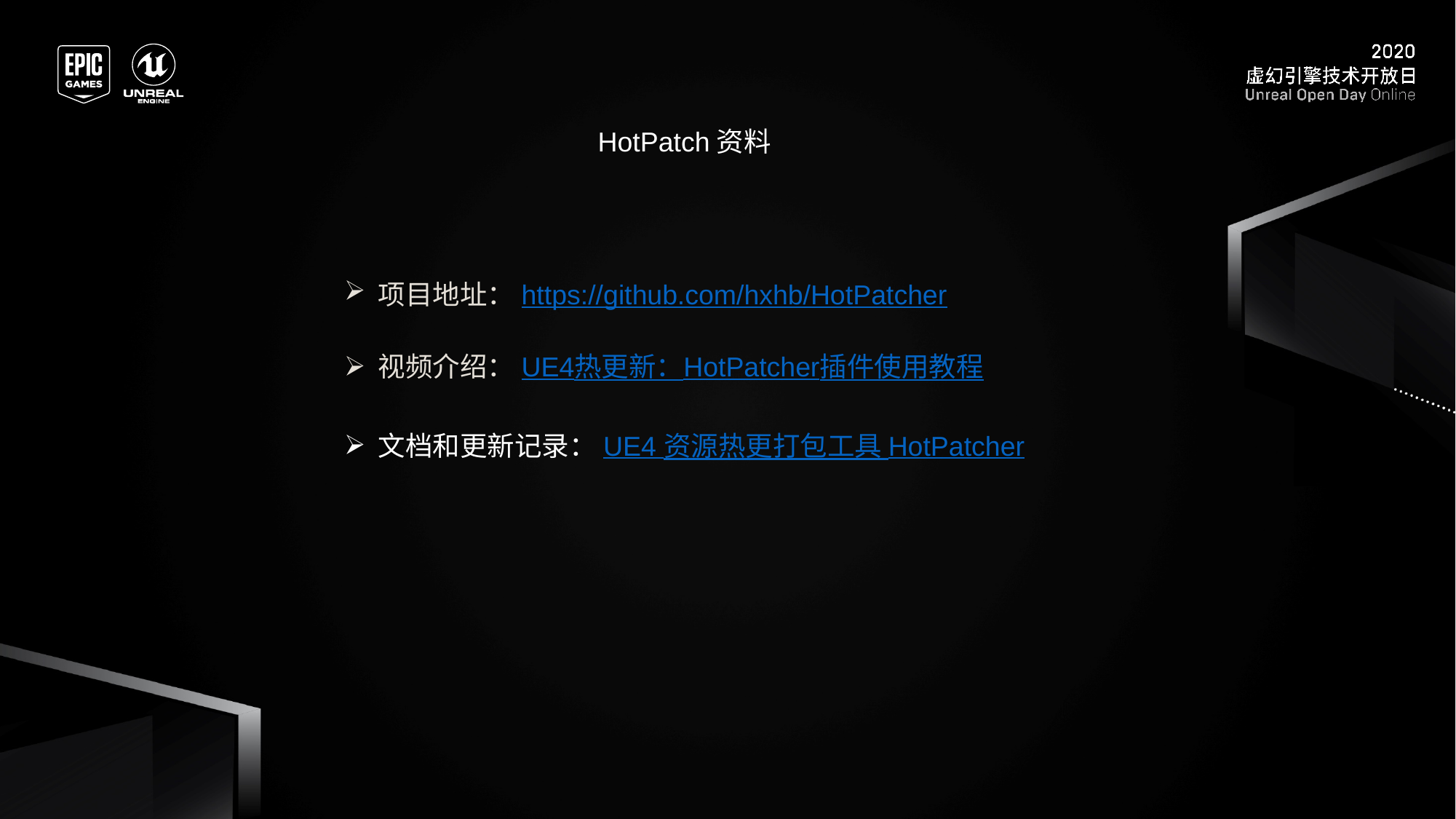

HotPatch资料
项目地址：https://github.com/hxhb/HotPatcher
视频介绍：UE4热更新：HotPatcher插件使用教程
文档和更新记录：UE4 资源热更打包工具 HotPatcher